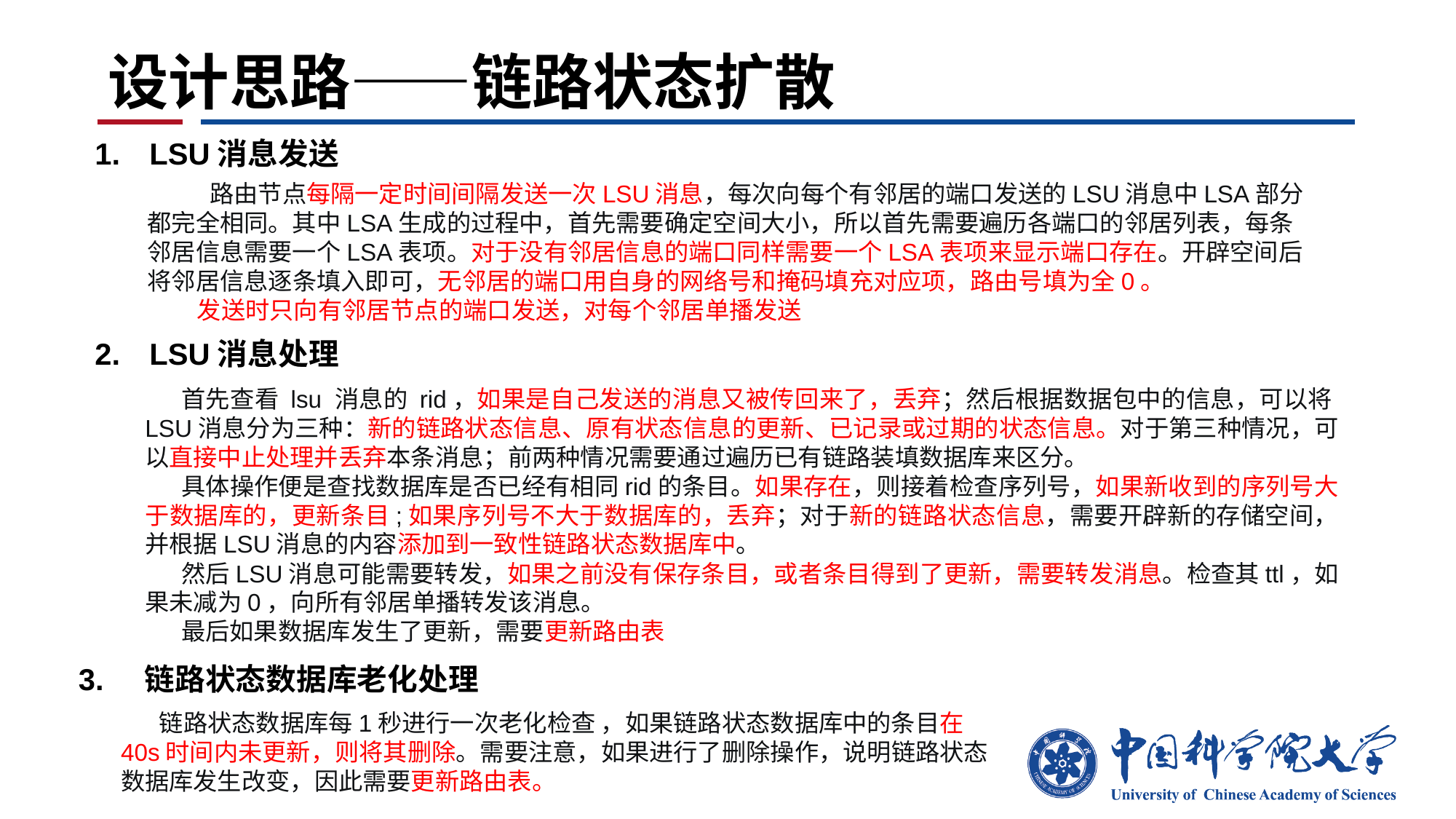

# 设计思路——链路状态扩散
LSU消息发送
         路由节点每隔一定时间间隔发送一次LSU消息，每次向每个有邻居的端口发送的LSU消息中LSA部分都完全相同。其中LSA生成的过程中，首先需要确定空间大小，所以首先需要遍历各端口的邻居列表，每条邻居信息需要一个LSA表项。对于没有邻居信息的端口同样需要一个LSA表项来显示端口存在。开辟空间后将邻居信息逐条填入即可，无邻居的端口用自身的网络号和掩码填充对应项，路由号填为全0。
        发送时只向有邻居节点的端口发送，对每个邻居单播发送

LSU消息处理
首先查看 lsu 消息的 rid，如果是自己发送的消息又被传回来了，丢弃；然后根据数据包中的信息，可以将LSU消息分为三种：新的链路状态信息、原有状态信息的更新、已记录或过期的状态信息。对于第三种情况，可以直接中止处理并丢弃本条消息；前两种情况需要通过遍历已有链路装填数据库来区分。
具体操作便是查找数据库是否已经有相同rid的条目。如果存在，则接着检查序列号，如果新收到的序列号大于数据库的，更新条目;如果序列号不大于数据库的，丢弃；对于新的链路状态信息，需要开辟新的存储空间，并根据LSU消息的内容添加到一致性链路状态数据库中。
然后LSU消息可能需要转发，如果之前没有保存条目，或者条目得到了更新，需要转发消息。检查其ttl，如果未减为0，向所有邻居单播转发该消息。
最后如果数据库发生了更新，需要更新路由表
3.    链路状态数据库老化处理
      链路状态数据库每1秒进行一次老化检查 ，如果链路状态数据库中的条目在40s时间内未更新，则将其删除。需要注意，如果进行了删除操作，说明链路状态数据库发生改变，因此需要更新路由表。